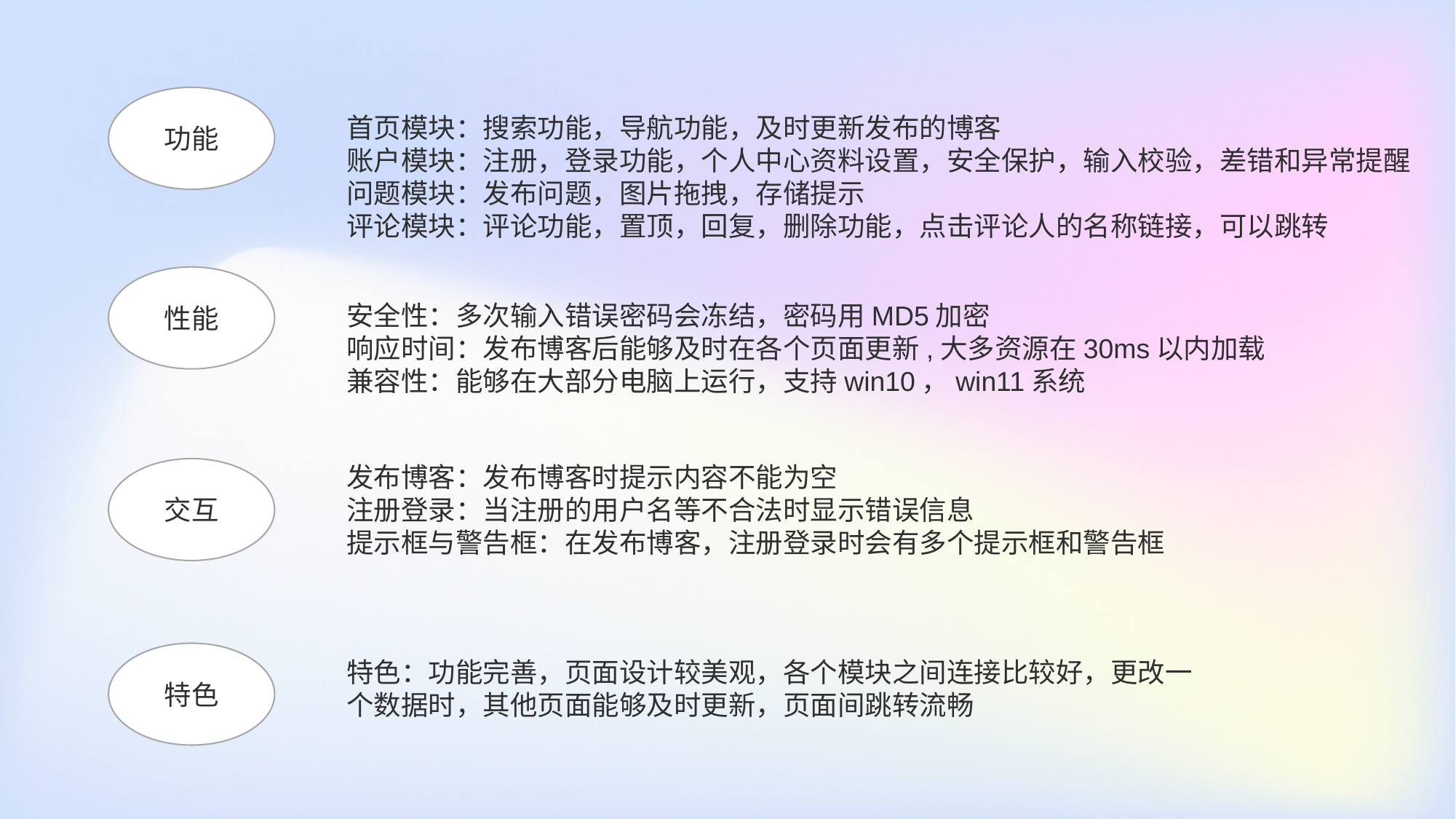

功能
首页模块：搜索功能，导航功能，及时更新发布的博客
账户模块：注册，登录功能，个人中心资料设置，安全保护，输入校验，差错和异常提醒
问题模块：发布问题，图片拖拽，存储提示
评论模块：评论功能，置顶，回复，删除功能，点击评论人的名称链接，可以跳转

性能
安全性：多次输入错误密码会冻结，密码用MD5加密
响应时间：发布博客后能够及时在各个页面更新,大多资源在30ms以内加载
兼容性：能够在大部分电脑上运行，支持win10，win11系统
发布博客：发布博客时提示内容不能为空
注册登录：当注册的用户名等不合法时显示错误信息
提示框与警告框：在发布博客，注册登录时会有多个提示框和警告框
交互
特色
特色：功能完善，页面设计较美观，各个模块之间连接比较好，更改一个数据时，其他页面能够及时更新，页面间跳转流畅